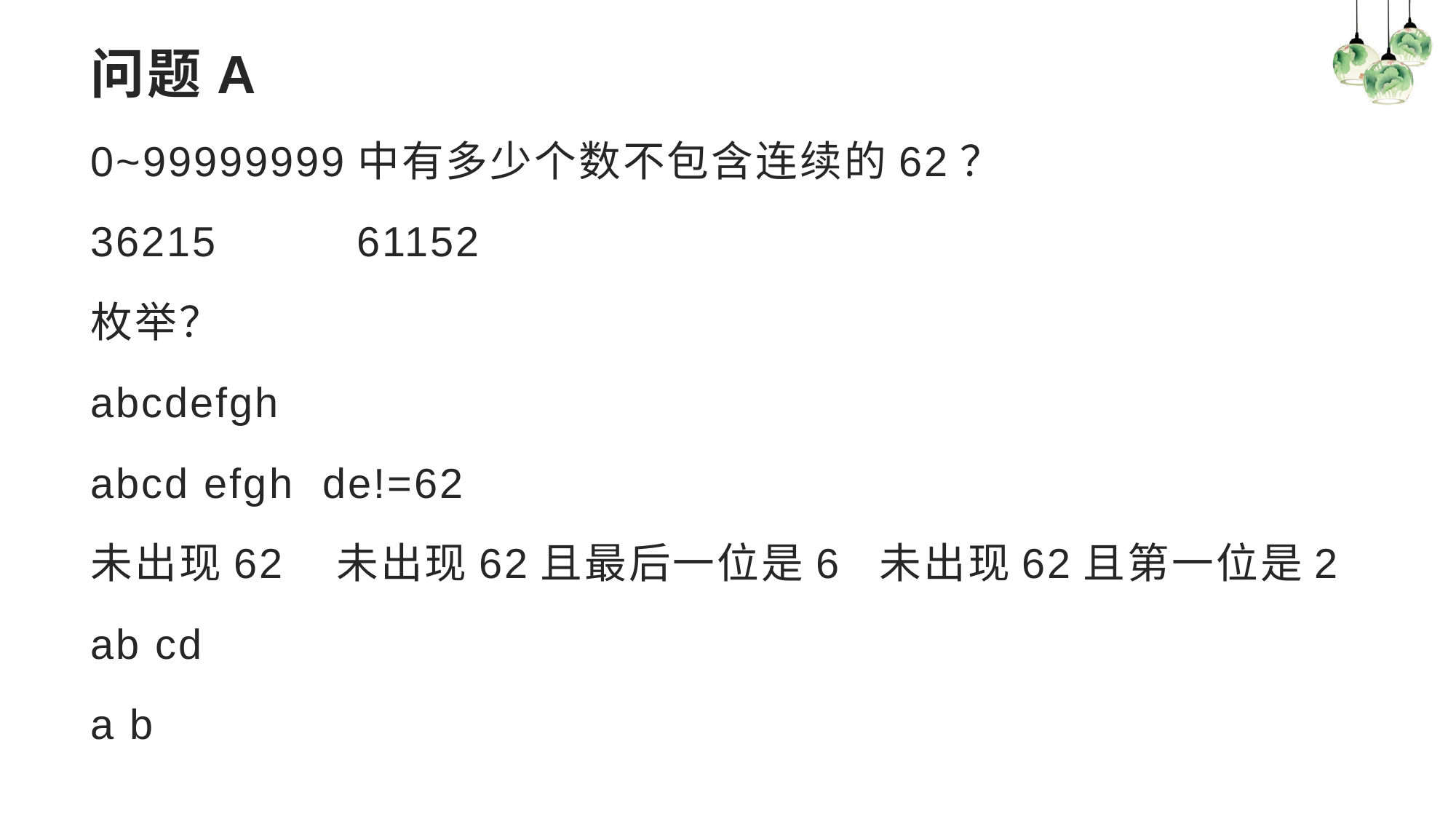

# 问题A
0~99999999中有多少个数不包含连续的62？
36215          61152
枚举？
abcdefgh
abcd efgh  de!=62
未出现62   未出现62且最后一位是6  未出现62且第一位是2
ab cd
a b